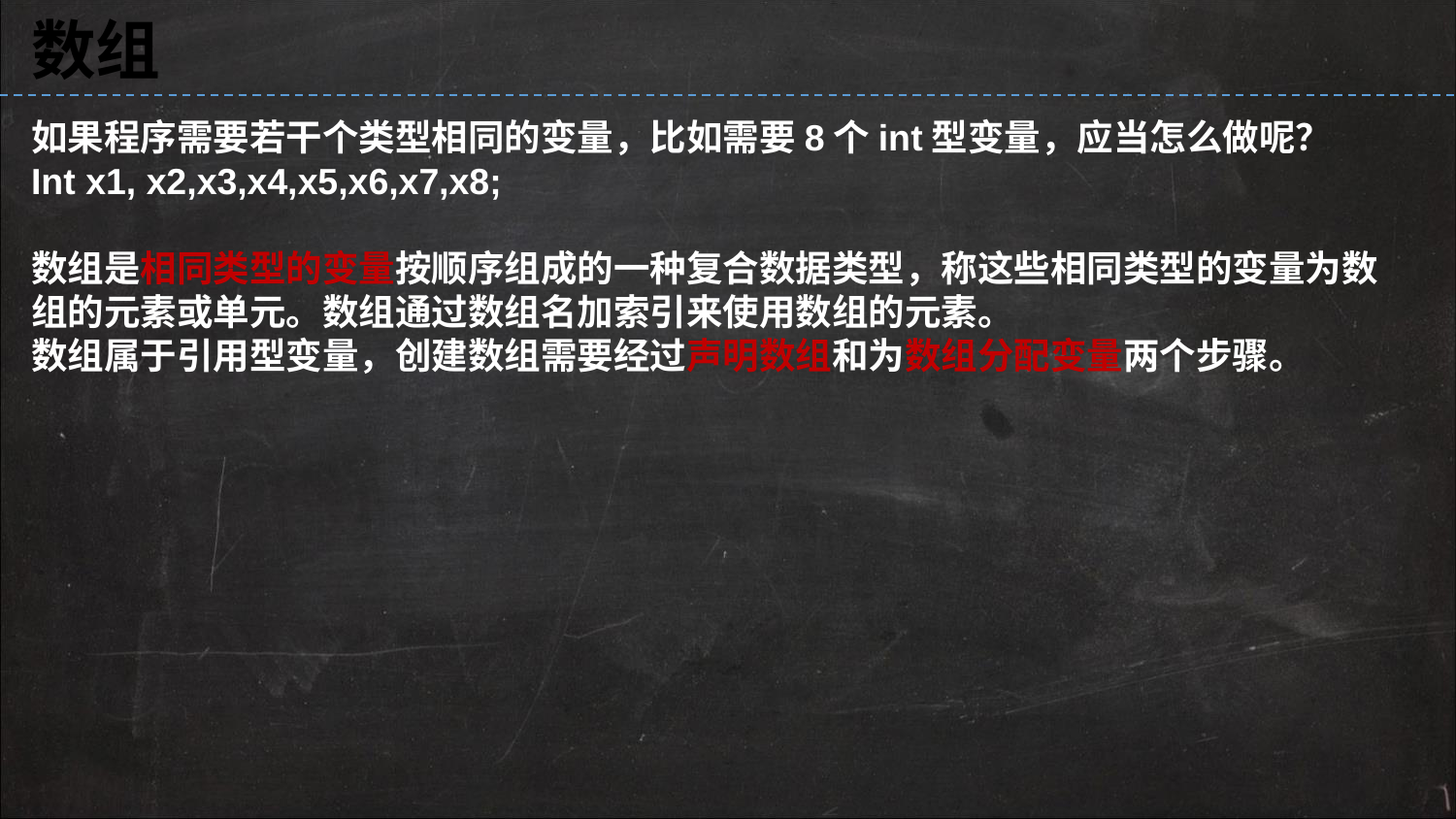

数组
如果程序需要若干个类型相同的变量，比如需要8个int型变量，应当怎么做呢？
Int x1, x2,x3,x4,x5,x6,x7,x8;

数组是相同类型的变量按顺序组成的一种复合数据类型，称这些相同类型的变量为数组的元素或单元。数组通过数组名加索引来使用数组的元素。
数组属于引用型变量，创建数组需要经过声明数组和为数组分配变量两个步骤。